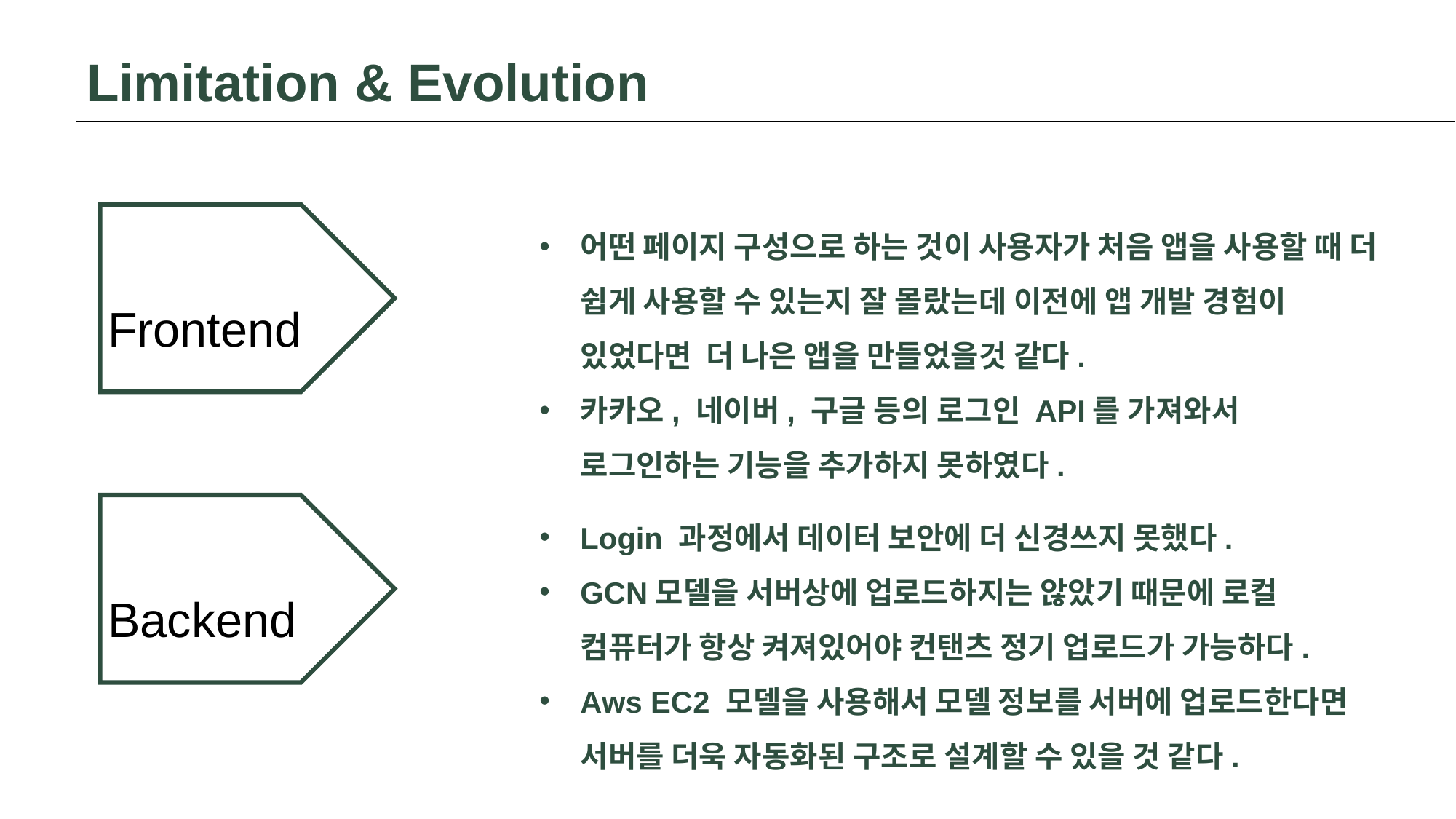

Limitation & Evolution

Frontend
어떤 페이지 구성으로 하는 것이 사용자가 처음 앱을 사용할 때 더 쉽게 사용할 수 있는지 잘 몰랐는데 이전에 앱 개발 경험이 있었다면  더 나은 앱을 만들었을것 같다.
카카오, 네이버, 구글 등의 로그인 API를 가져와서 로그인하는 기능을 추가하지 못하였다.

Backend
Login 과정에서 데이터 보안에 더 신경쓰지 못했다.
GCN모델을 서버상에 업로드하지는 않았기 때문에 로컬 컴퓨터가 항상 켜져있어야 컨탠츠 정기 업로드가 가능하다.
Aws EC2 모델을 사용해서 모델 정보를 서버에 업로드한다면 서버를 더욱 자동화된 구조로 설계할 수 있을 것 같다.